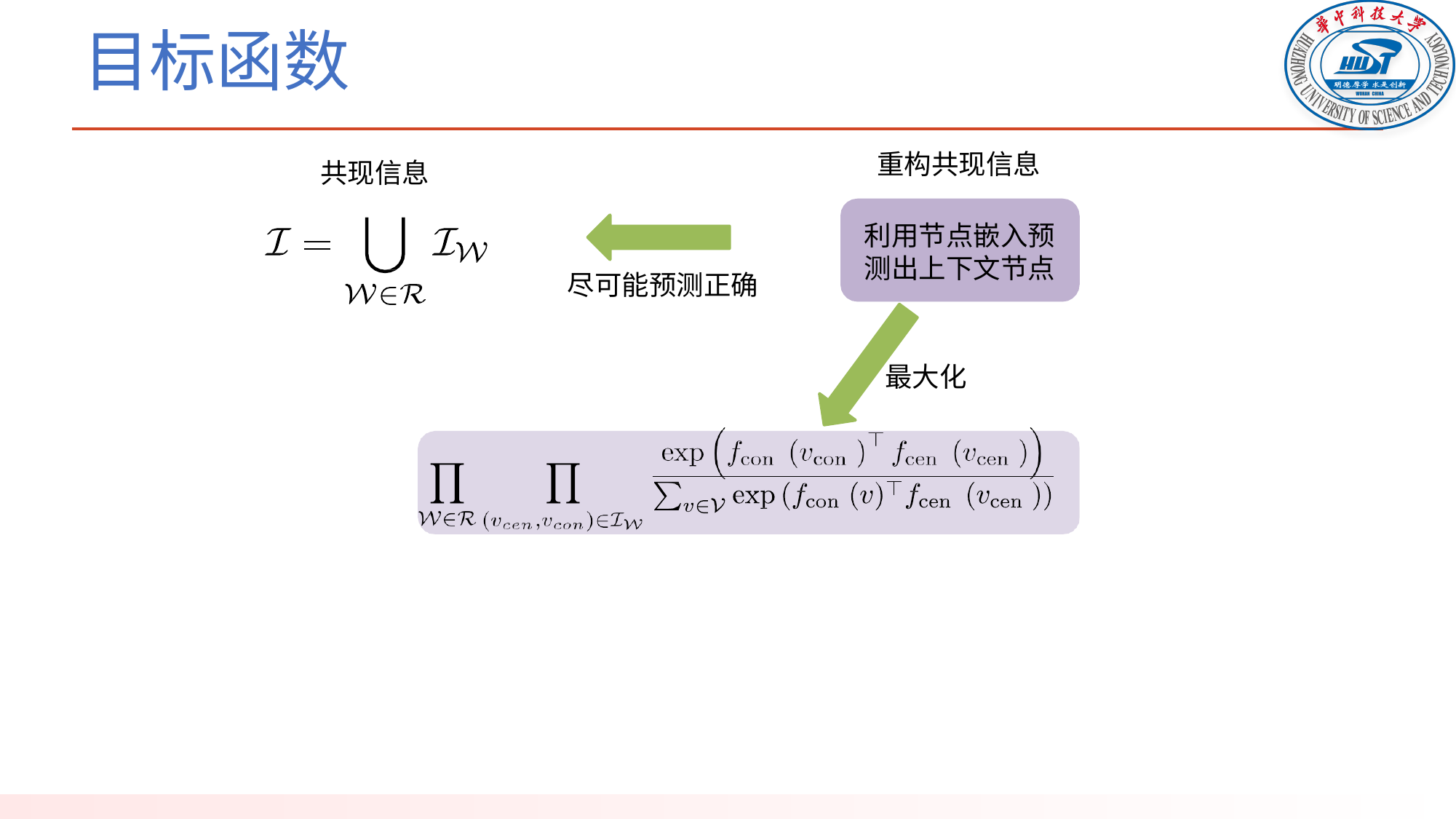

# 目标函数
重构共现信息
共现信息

利用节点嵌入预测出上下文节点

尽可能预测正确

最大化